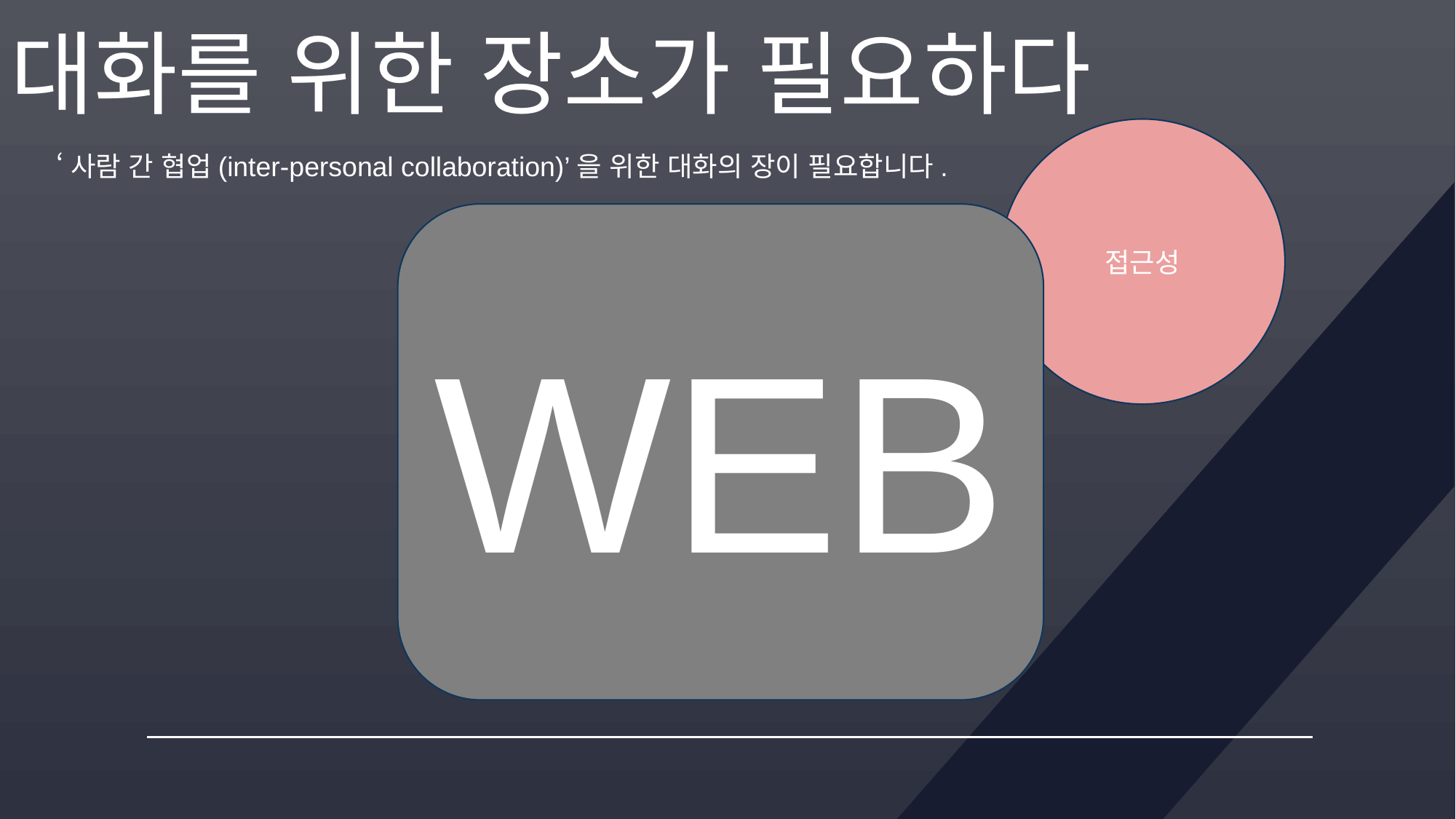

대화를 위한 장소가 필요하다
접근성
‘사람 간 협업(inter-personal collaboration)’을 위한 대화의 장이 필요합니다.

WEB